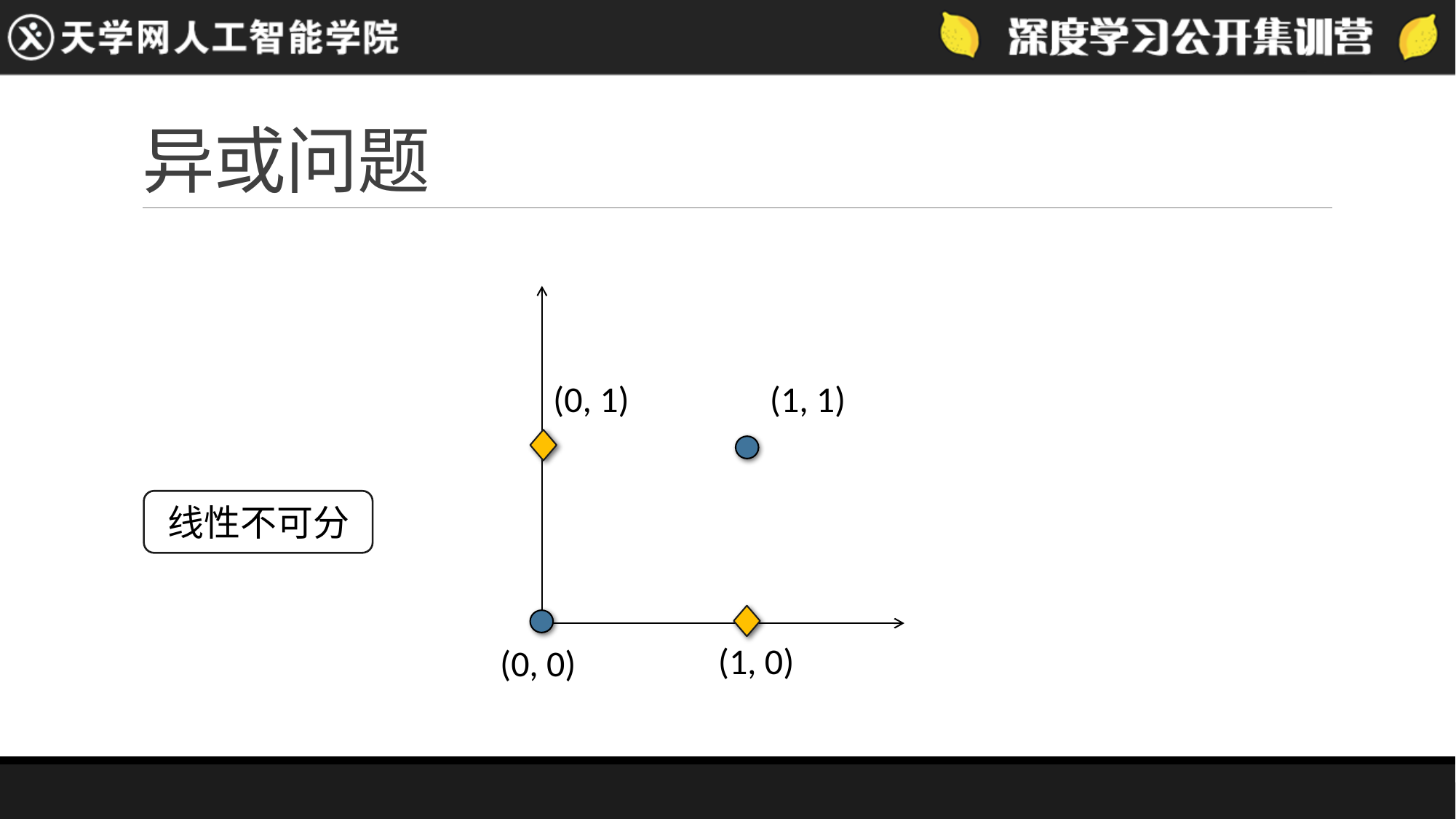

# 异或问题
(0, 1)
(1, 1)

线性不可分

(1, 0)
(0, 0)